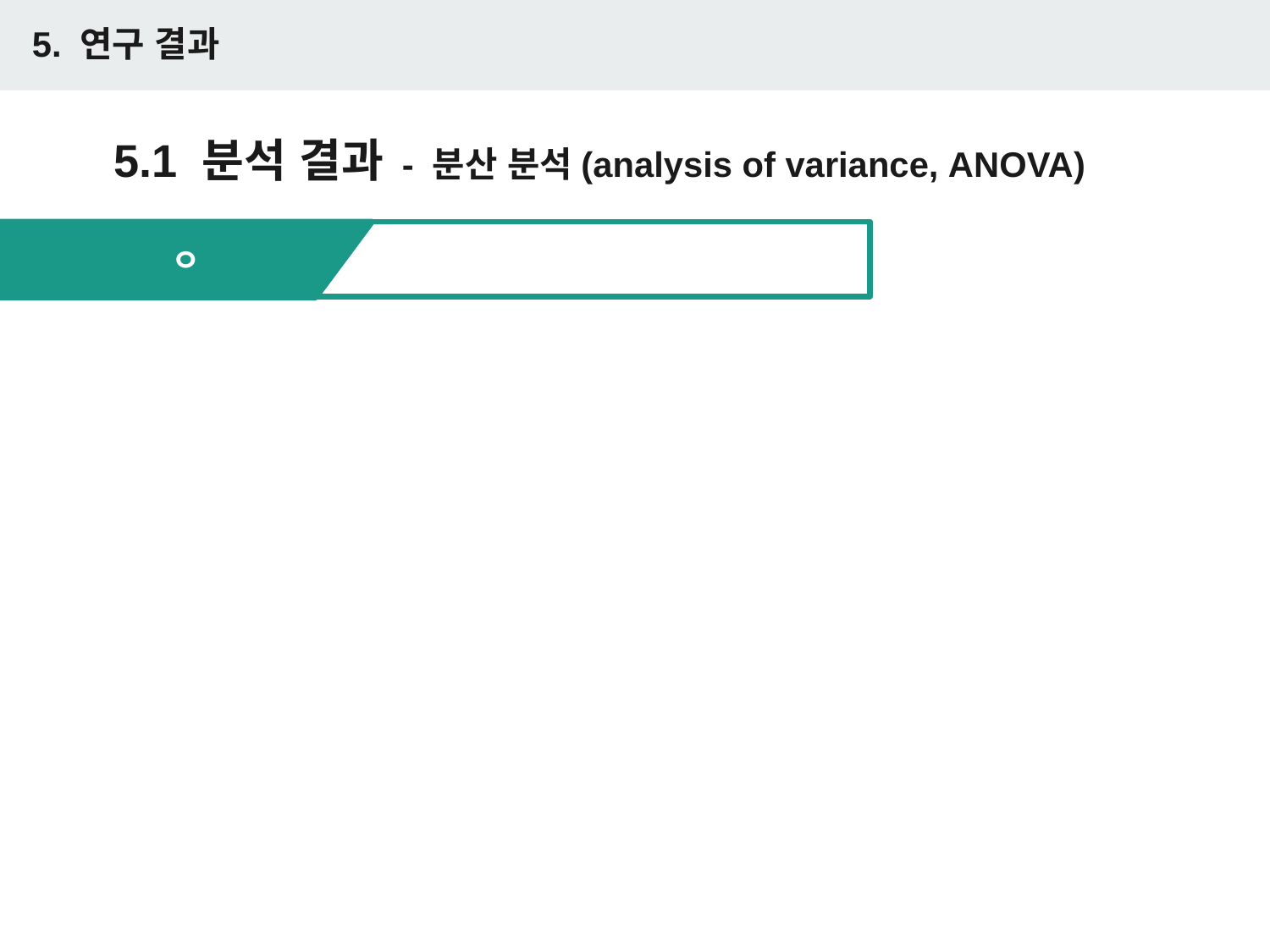

5. 연구 결과
# 5.1 분석 결과 - 분산 분석(analysis of variance, ANOVA)
ㅇ